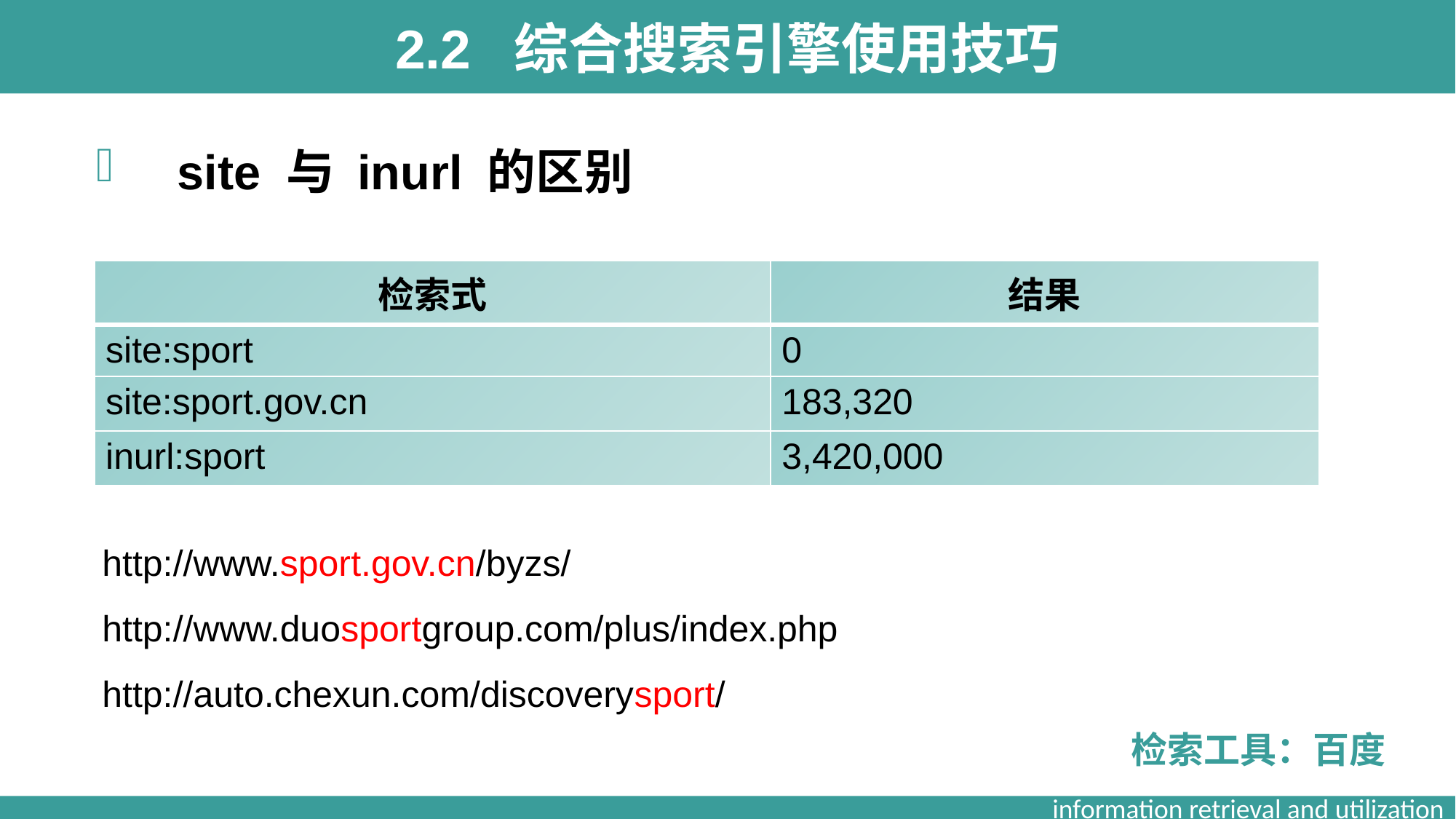

2.2  综合搜索引擎使用技巧
  site 与 inurl 的区别
| 检索式 | 结果 |
| --- | --- |
| site:sport | 0 |
| site:sport.gov.cn | 183,320 |
| inurl:sport | 3,420,000 |
http://www.sport.gov.cn/byzs/
http://www.duosportgroup.com/plus/index.php
http://auto.chexun.com/discoverysport/
检索工具：百度
information retrieval and utilization